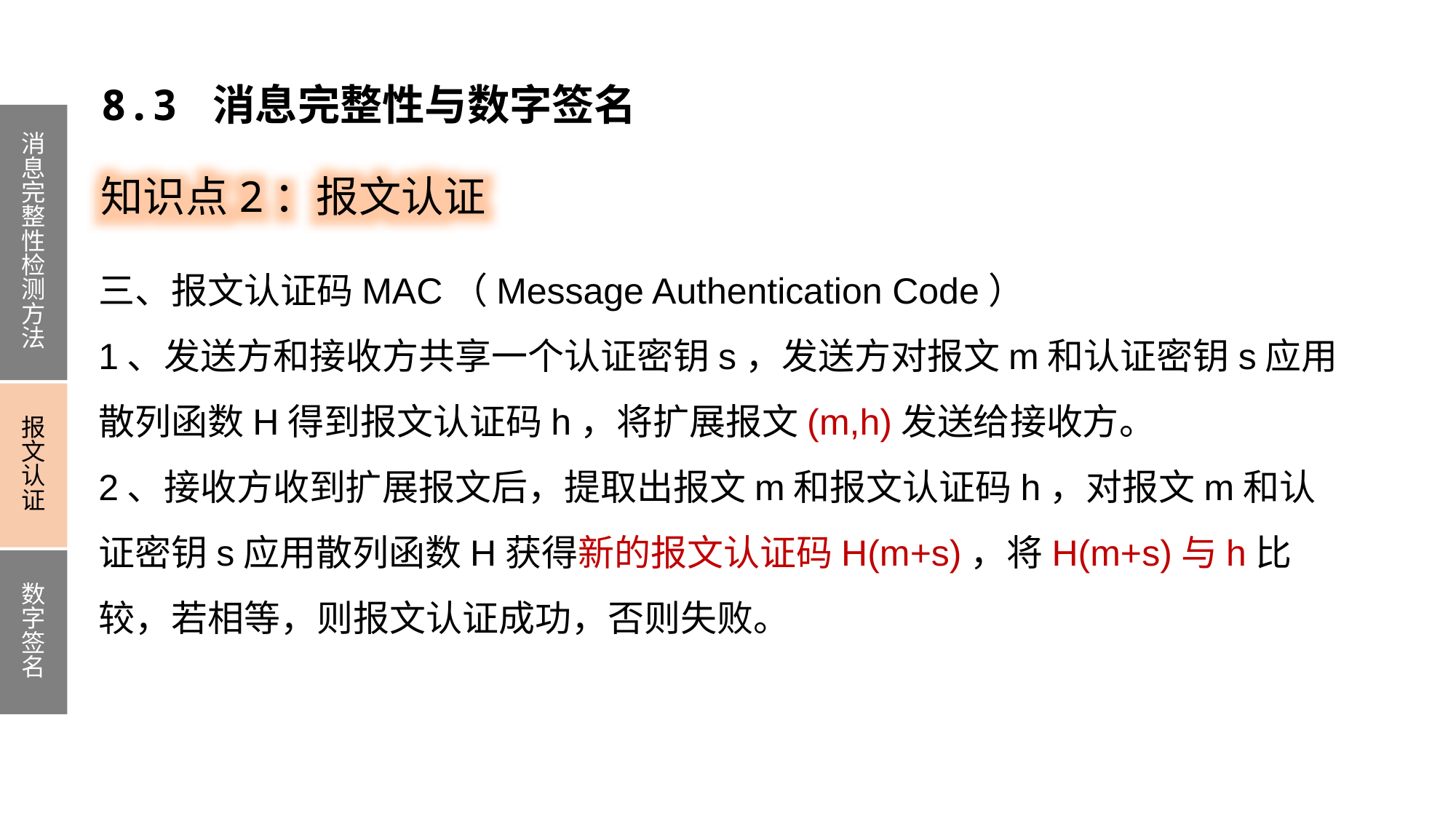

8.3 消息完整性与数字签名
消息完整性检测方法
报文认证
数字签名
知识点2：报文认证
三、报文认证码MAC（Message Authentication Code）
1、发送方和接收方共享一个认证密钥s，发送方对报文m和认证密钥s应用散列函数H得到报文认证码h，将扩展报文(m,h)发送给接收方。
2、接收方收到扩展报文后，提取出报文m和报文认证码h，对报文m和认证密钥s应用散列函数H获得新的报文认证码H(m+s)，将H(m+s)与h比较，若相等，则报文认证成功，否则失败。